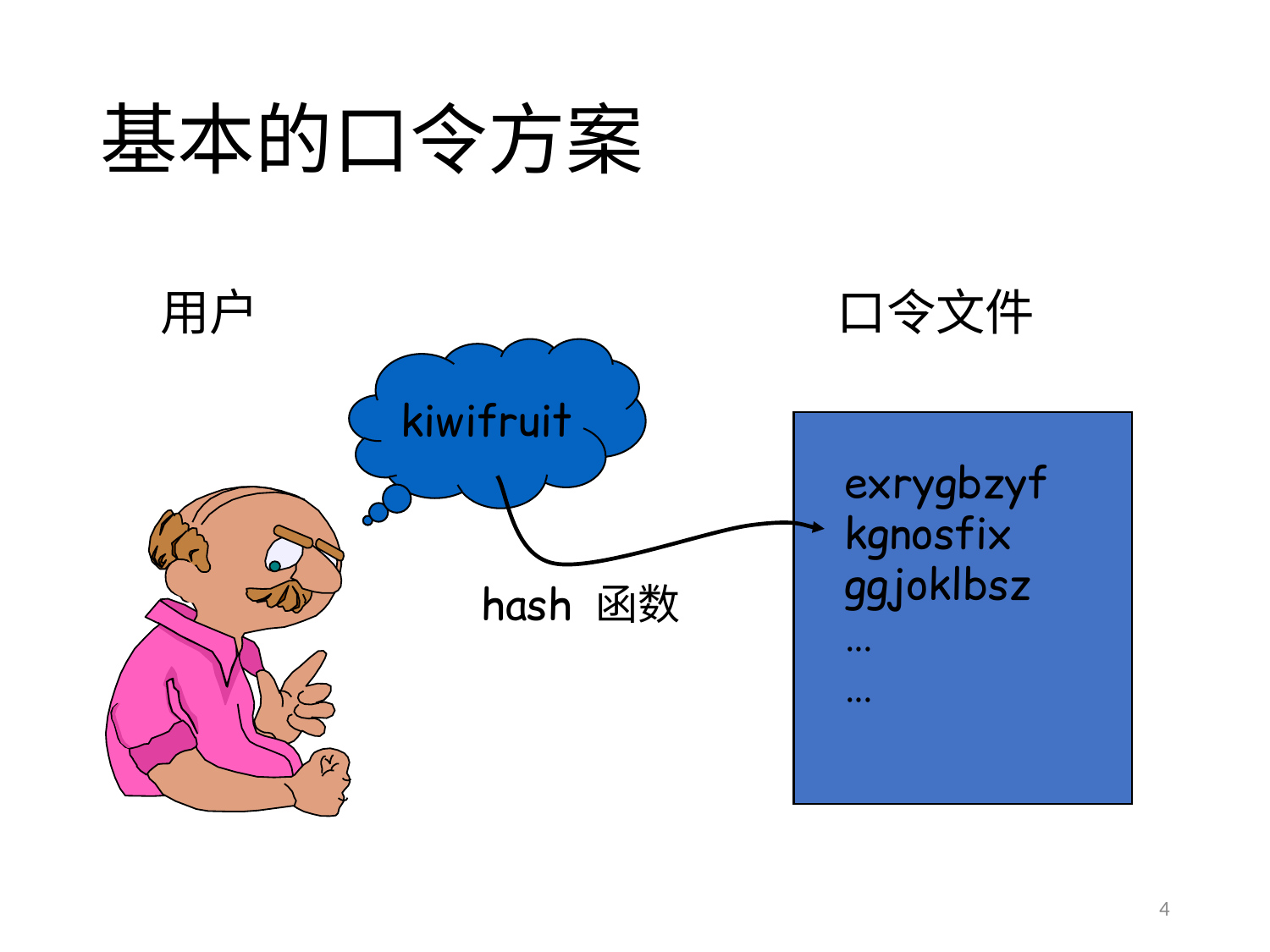

# 基本的口令方案
用户
口令文件
kiwifruit
   exrygbzyf
   kgnosfix
   ggjoklbsz
   …
   …

hash 函数
4